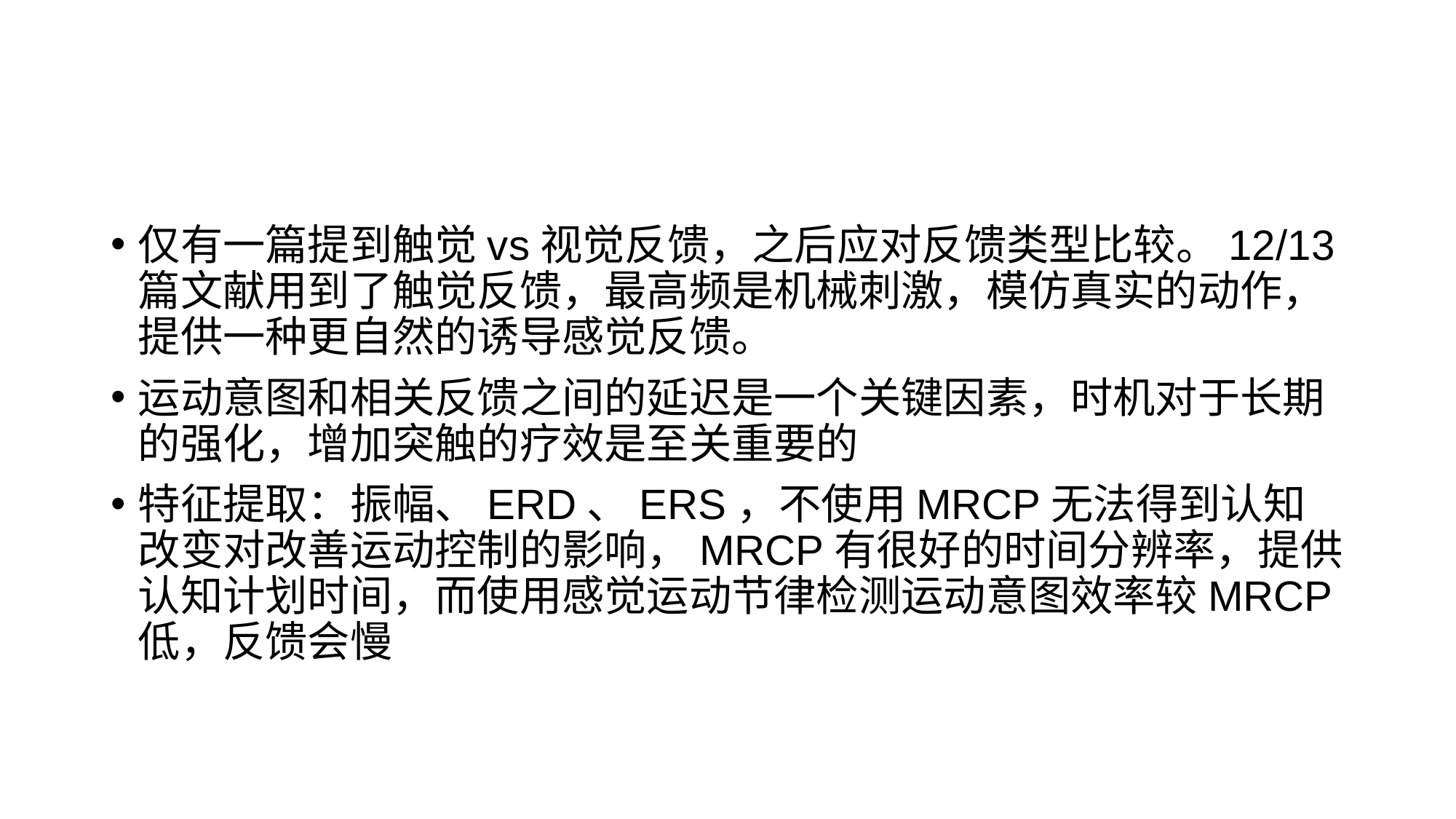

#
仅有一篇提到触觉vs视觉反馈，之后应对反馈类型比较。12/13篇文献用到了触觉反馈，最高频是机械刺激，模仿真实的动作，提供一种更自然的诱导感觉反馈。
运动意图和相关反馈之间的延迟是一个关键因素，时机对于长期的强化，增加突触的疗效是至关重要的
特征提取：振幅、ERD、ERS，不使用MRCP无法得到认知改变对改善运动控制的影响，MRCP有很好的时间分辨率，提供认知计划时间，而使用感觉运动节律检测运动意图效率较MRCP低，反馈会慢